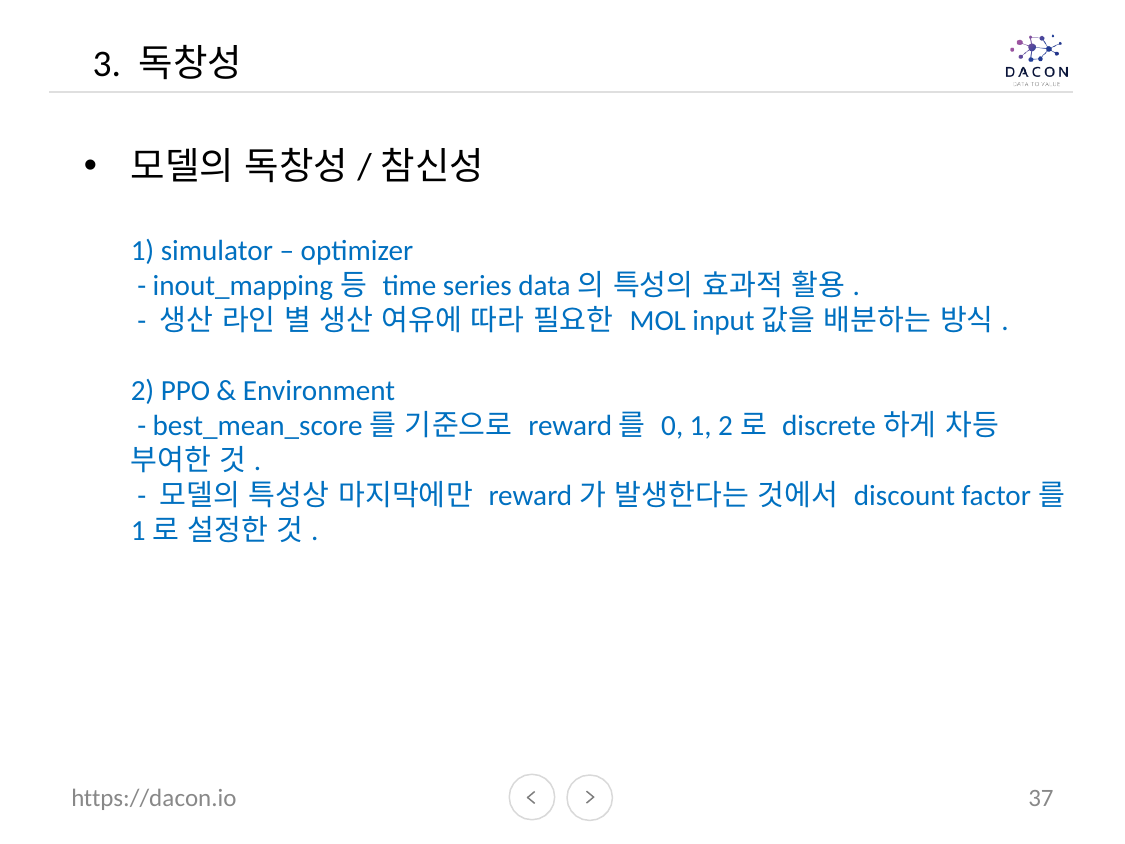

3. 독창성
모델의 독창성/참신성
1) simulator – optimizer
 - inout_mapping등 time series data의 특성의 효과적 활용.
 - 생산 라인 별 생산 여유에 따라 필요한 MOL input값을 배분하는 방식.
2) PPO & Environment
 - best_mean_score를 기준으로 reward를 0, 1, 2로 discrete하게 차등 부여한 것.
 - 모델의 특성상 마지막에만 reward가 발생한다는 것에서 discount factor를 1로 설정한 것.
https://dacon.io
37